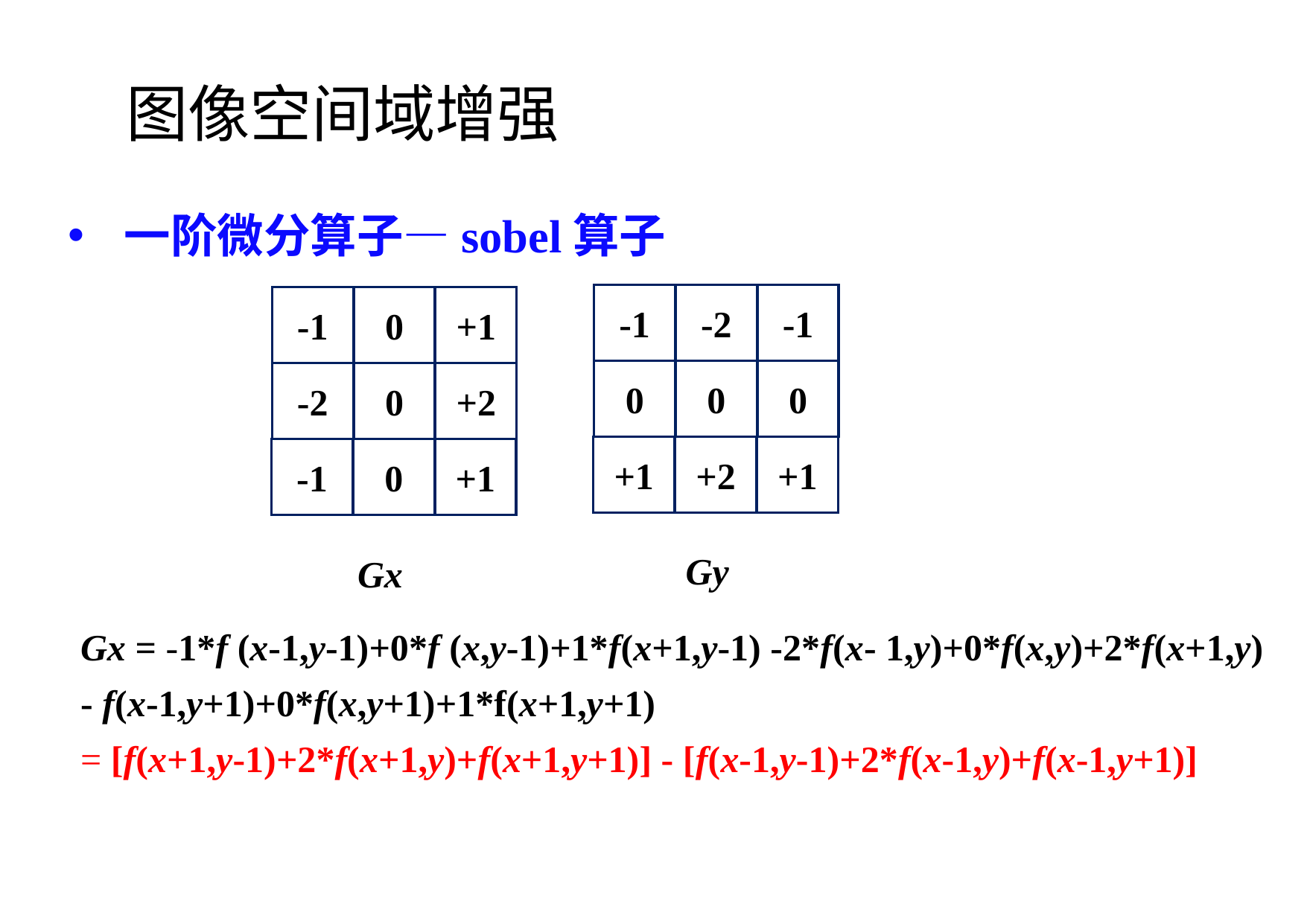

图像空间域增强
一阶微分算子—sobel算子
-1
-2
-1
0
0
0
+1
+2
+1
-1
0
+1
-2
0
+2
-1
0
+1
Gy
Gx
Gx = -1*f (x-1,y-1)+0*f (x,y-1)+1*f(x+1,y-1) -2*f(x- 1,y)+0*f(x,y)+2*f(x+1,y) - f(x-1,y+1)+0*f(x,y+1)+1*f(x+1,y+1)
= [f(x+1,y-1)+2*f(x+1,y)+f(x+1,y+1)] - [f(x-1,y-1)+2*f(x-1,y)+f(x-1,y+1)]